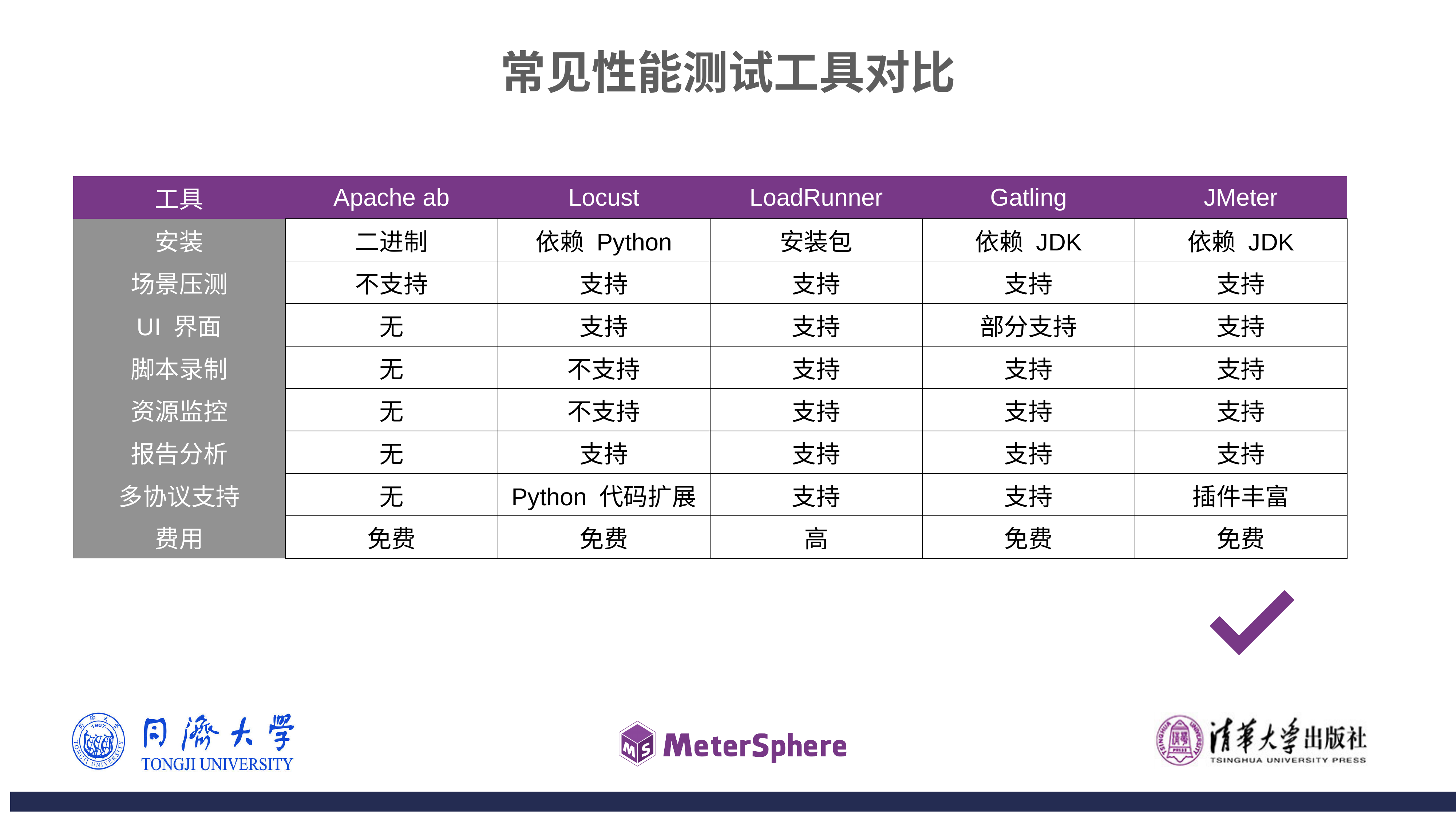

常见性能测试工具对比
| 工具 | Apache ab | Locust | LoadRunner | Gatling | JMeter |
| --- | --- | --- | --- | --- | --- |
| 安装 | 二进制 | 依赖 Python | 安装包 | 依赖 JDK | 依赖 JDK |
| 场景压测 | 不支持 | 支持 | 支持 | 支持 | 支持 |
| UI 界面 | 无 | 支持 | 支持 | 部分支持 | 支持 |
| 脚本录制 | 无 | 不支持 | 支持 | 支持 | 支持 |
| 资源监控 | 无 | 不支持 | 支持 | 支持 | 支持 |
| 报告分析 | 无 | 支持 | 支持 | 支持 | 支持 |
| 多协议支持 | 无 | Python 代码扩展 | 支持 | 支持 | 插件丰富 |
| 费用 | 免费 | 免费 | 高 | 免费 | 免费 |